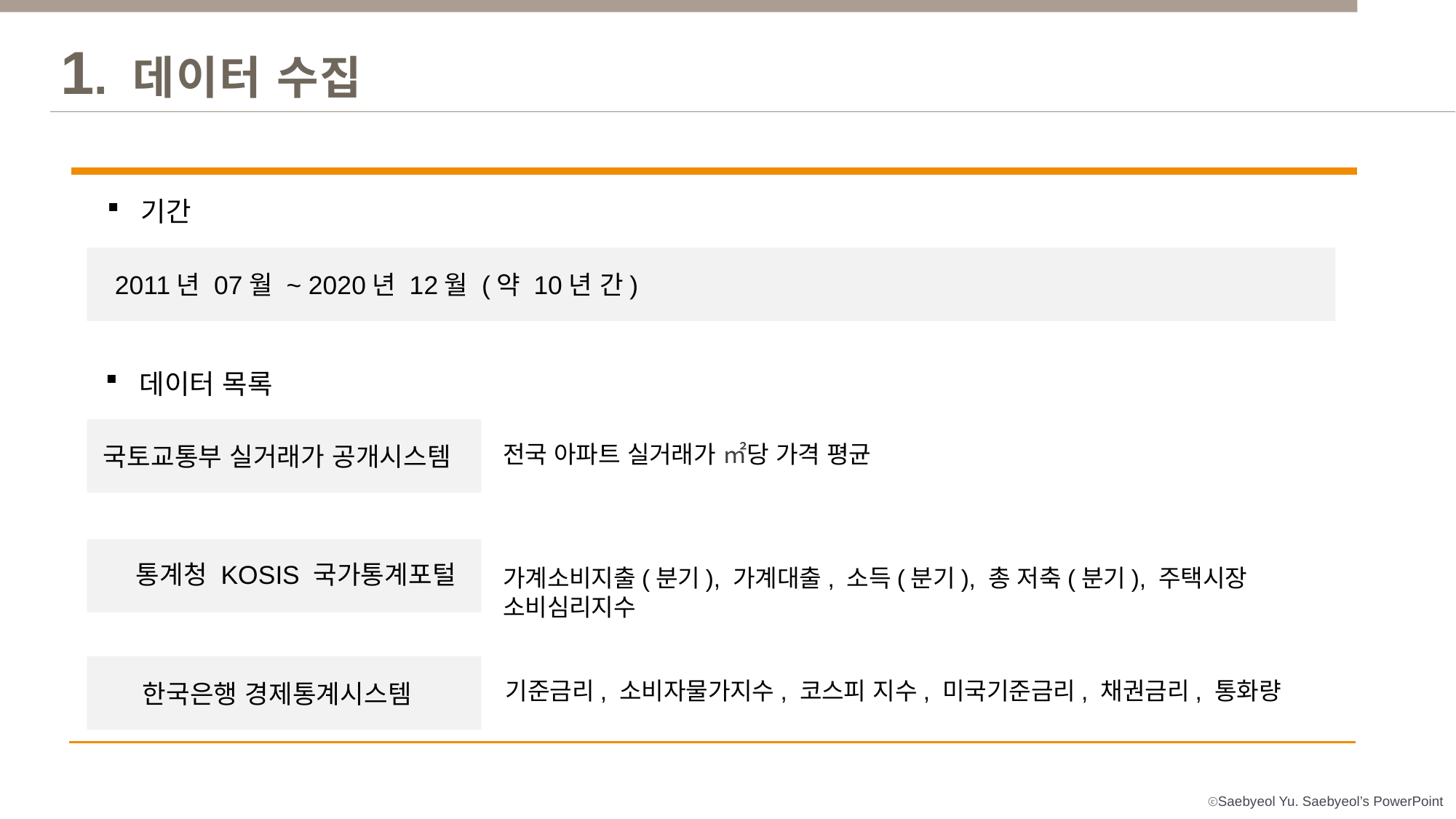

1. 데이터 수집
기간

2011년 07월 ~ 2020년 12월 (약 10년 간)

데이터 목록

국토교통부 실거래가 공개시스템

전국 아파트 실거래가 ㎡당 가격 평균

통계청 KOSIS 국가통계포털

가계소비지출(분기), 가계대출, 소득(분기), 총 저축(분기), 주택시장 소비심리지수

한국은행 경제통계시스템

기준금리, 소비자물가지수, 코스피 지수, 미국기준금리, 채권금리, 통화량